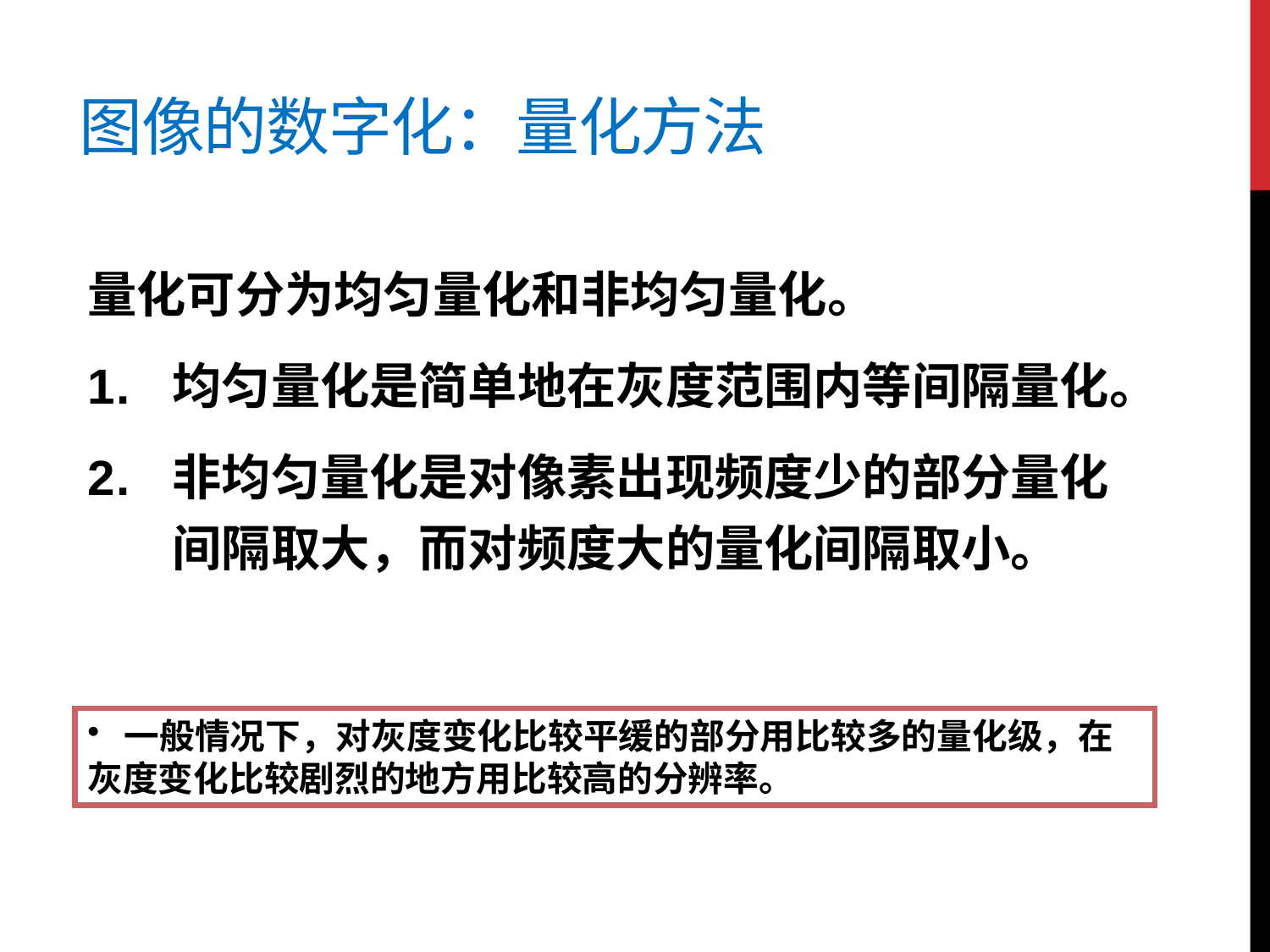

# 图像的数字化：量化方法
量化可分为均匀量化和非均匀量化。
均匀量化是简单地在灰度范围内等间隔量化。
非均匀量化是对像素出现频度少的部分量化间隔取大，而对频度大的量化间隔取小。

  一般情况下，对灰度变化比较平缓的部分用比较多的量化级，在灰度变化比较剧烈的地方用比较高的分辨率。